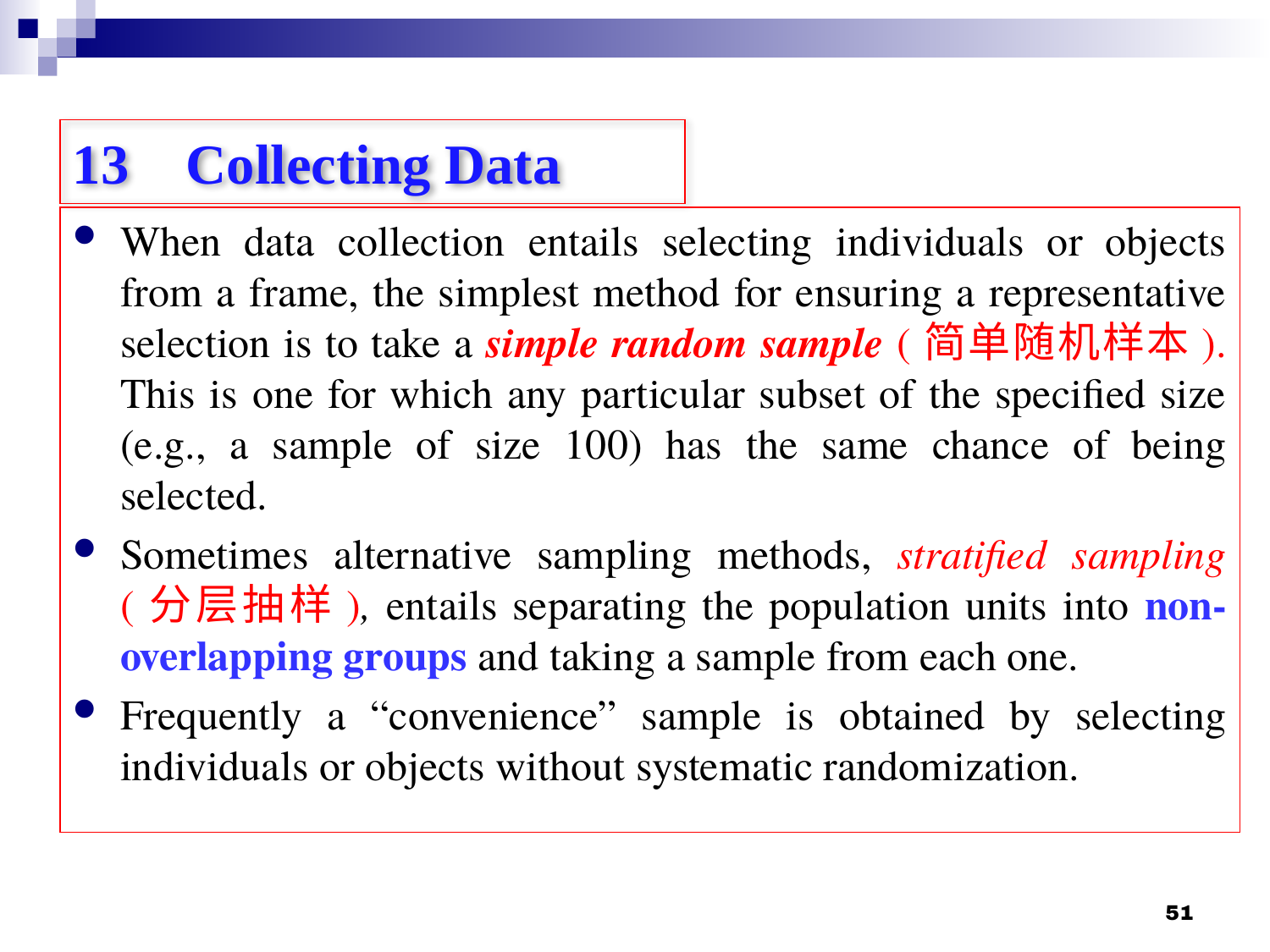

# 13    Collecting Data
When data collection entails selecting individuals or objects from a frame, the simplest method for ensuring a representative selection is to take a simple random sample (简单随机样本). This is one for which any particular subset of the specified size (e.g., a sample of size 100) has the same chance of being selected.
Sometimes alternative sampling methods, stratified sampling (分层抽样), entails separating the population units into non-overlapping groups and taking a sample from each one.
Frequently a “convenience” sample is obtained by selecting individuals or objects without systematic randomization.

51